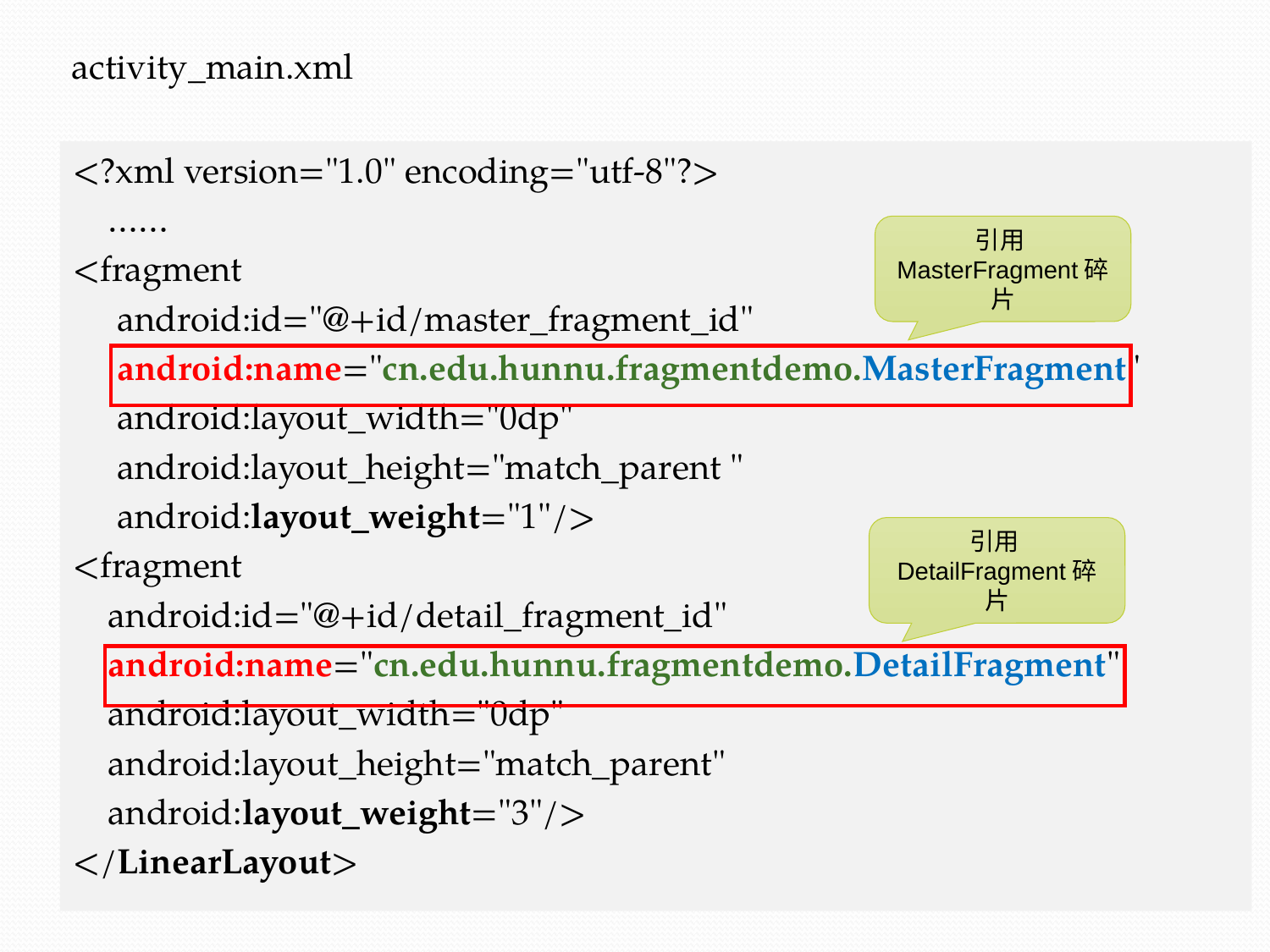

activity_main.xml
<?xml version="1.0" encoding="utf-8"?>
    ……
<fragment
     android:id="@+id/master_fragment_id"
     android:name="cn.edu.hunnu.fragmentdemo.MasterFragment"
     android:layout_width="0dp"
     android:layout_height="match_parent "
     android:layout_weight="1"/>
<fragment
    android:id="@+id/detail_fragment_id"
    android:name="cn.edu.hunnu.fragmentdemo.DetailFragment"
    android:layout_width="0dp"
    android:layout_height="match_parent"
    android:layout_weight="3"/>
</LinearLayout>
引用MasterFragment碎片

引用DetailFragment碎片